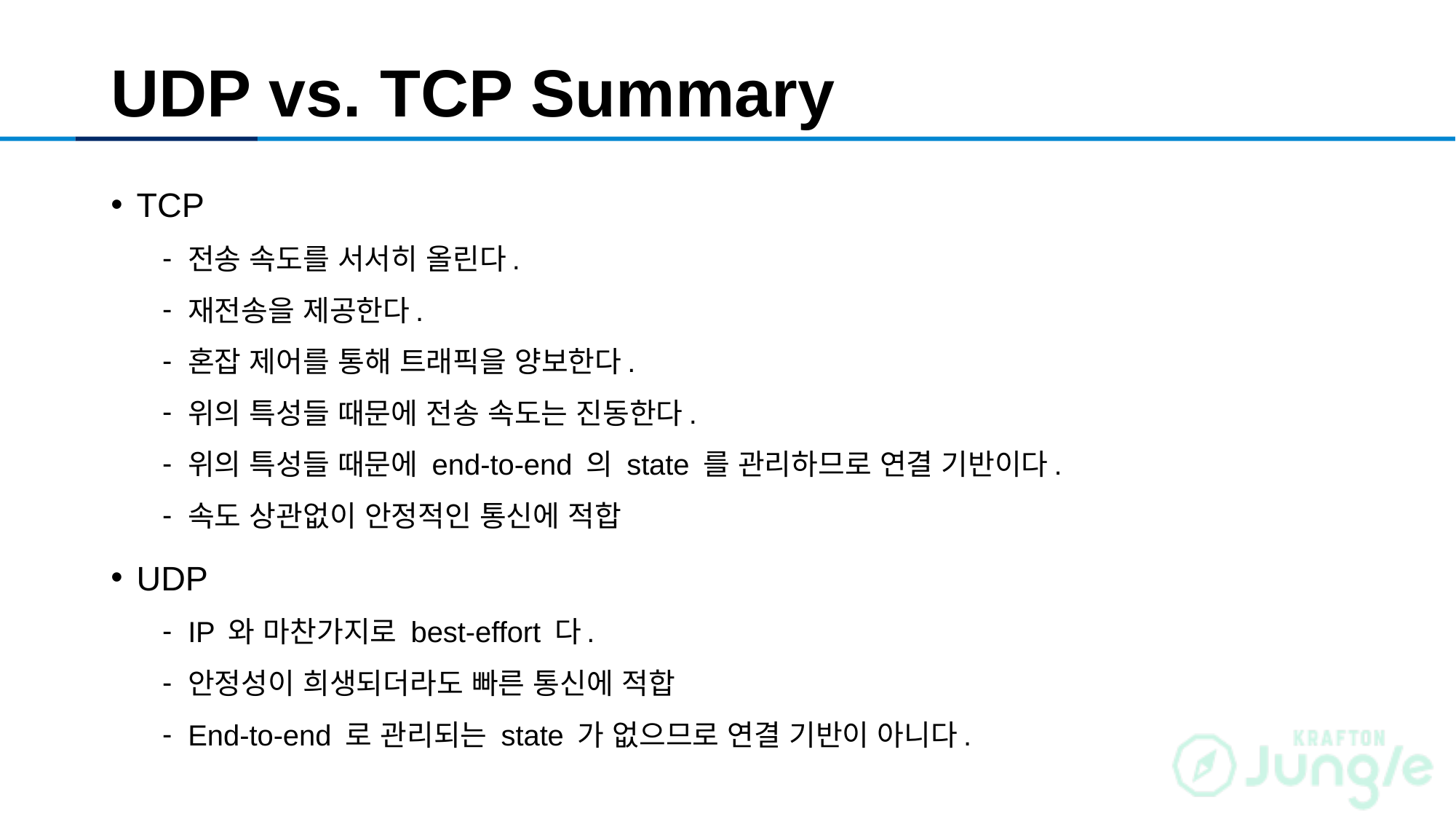

# UDP vs. TCP Summary
TCP
전송 속도를 서서히 올린다.
재전송을 제공한다.
혼잡 제어를 통해 트래픽을 양보한다.
위의 특성들 때문에 전송 속도는 진동한다.
위의 특성들 때문에 end-to-end 의 state 를 관리하므로 연결 기반이다.
속도 상관없이 안정적인 통신에 적합
UDP
IP 와 마찬가지로 best-effort 다.
안정성이 희생되더라도 빠른 통신에 적합
End-to-end 로 관리되는 state 가 없으므로 연결 기반이 아니다.